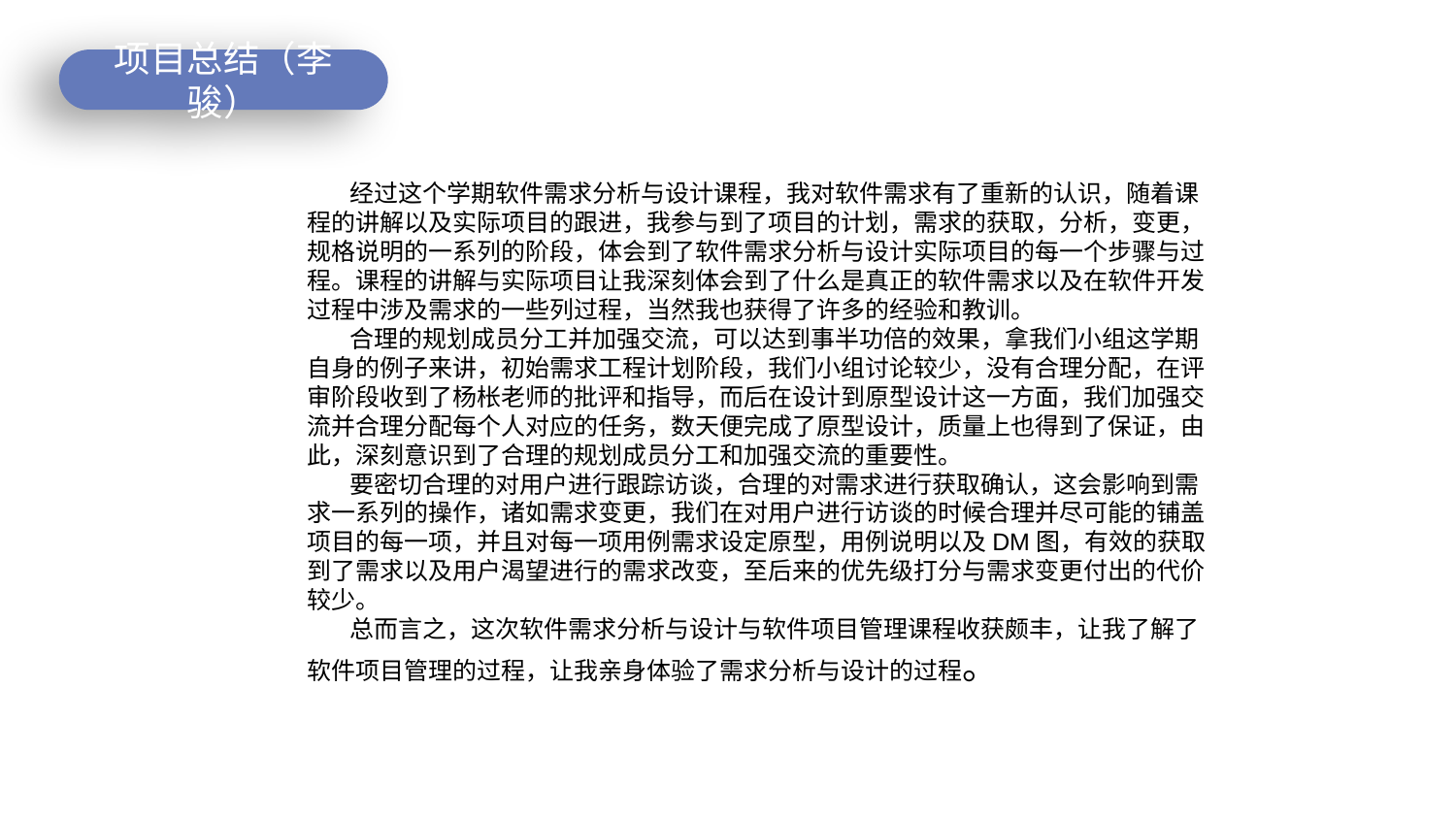

项目总结（李骏）
经过这个学期软件需求分析与设计课程，我对软件需求有了重新的认识，随着课程的讲解以及实际项目的跟进，我参与到了项目的计划，需求的获取，分析，变更，规格说明的一系列的阶段，体会到了软件需求分析与设计实际项目的每一个步骤与过程。课程的讲解与实际项目让我深刻体会到了什么是真正的软件需求以及在软件开发过程中涉及需求的一些列过程，当然我也获得了许多的经验和教训。
合理的规划成员分工并加强交流，可以达到事半功倍的效果，拿我们小组这学期自身的例子来讲，初始需求工程计划阶段，我们小组讨论较少，没有合理分配，在评审阶段收到了杨枨老师的批评和指导，而后在设计到原型设计这一方面，我们加强交流并合理分配每个人对应的任务，数天便完成了原型设计，质量上也得到了保证，由此，深刻意识到了合理的规划成员分工和加强交流的重要性。
要密切合理的对用户进行跟踪访谈，合理的对需求进行获取确认，这会影响到需求一系列的操作，诸如需求变更，我们在对用户进行访谈的时候合理并尽可能的铺盖项目的每一项，并且对每一项用例需求设定原型，用例说明以及DM图，有效的获取到了需求以及用户渴望进行的需求改变，至后来的优先级打分与需求变更付出的代价较少。
总而言之，这次软件需求分析与设计与软件项目管理课程收获颇丰，让我了解了软件项目管理的过程，让我亲身体验了需求分析与设计的过程。